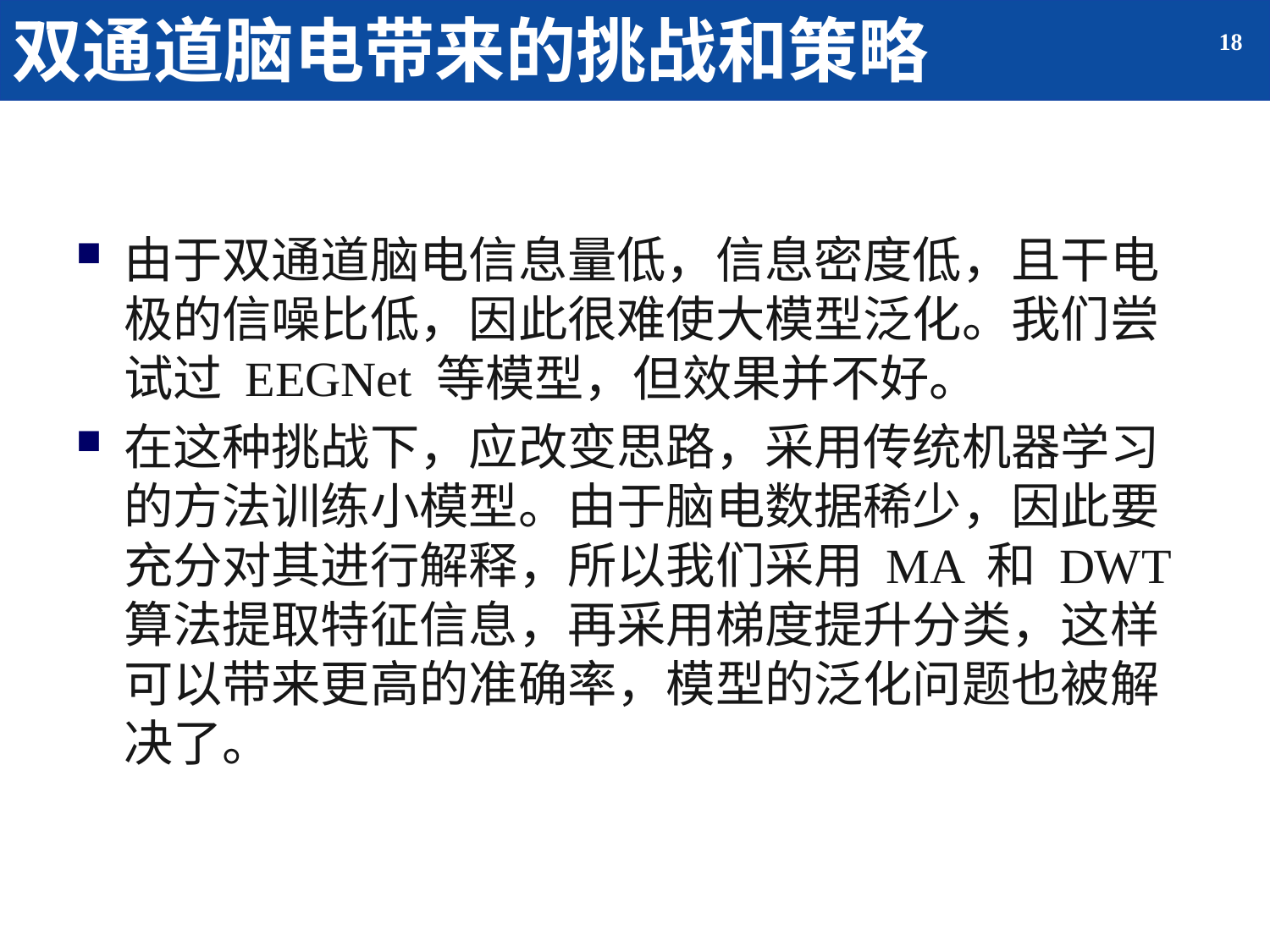

# 双通道脑电带来的挑战和策略
由于双通道脑电信息量低，信息密度低，且干电极的信噪比低，因此很难使大模型泛化。我们尝试过 EEGNet 等模型，但效果并不好。
在这种挑战下，应改变思路，采用传统机器学习的方法训练小模型。由于脑电数据稀少，因此要充分对其进行解释，所以我们采用 MA 和 DWT 算法提取特征信息，再采用梯度提升分类，这样可以带来更高的准确率，模型的泛化问题也被解决了。